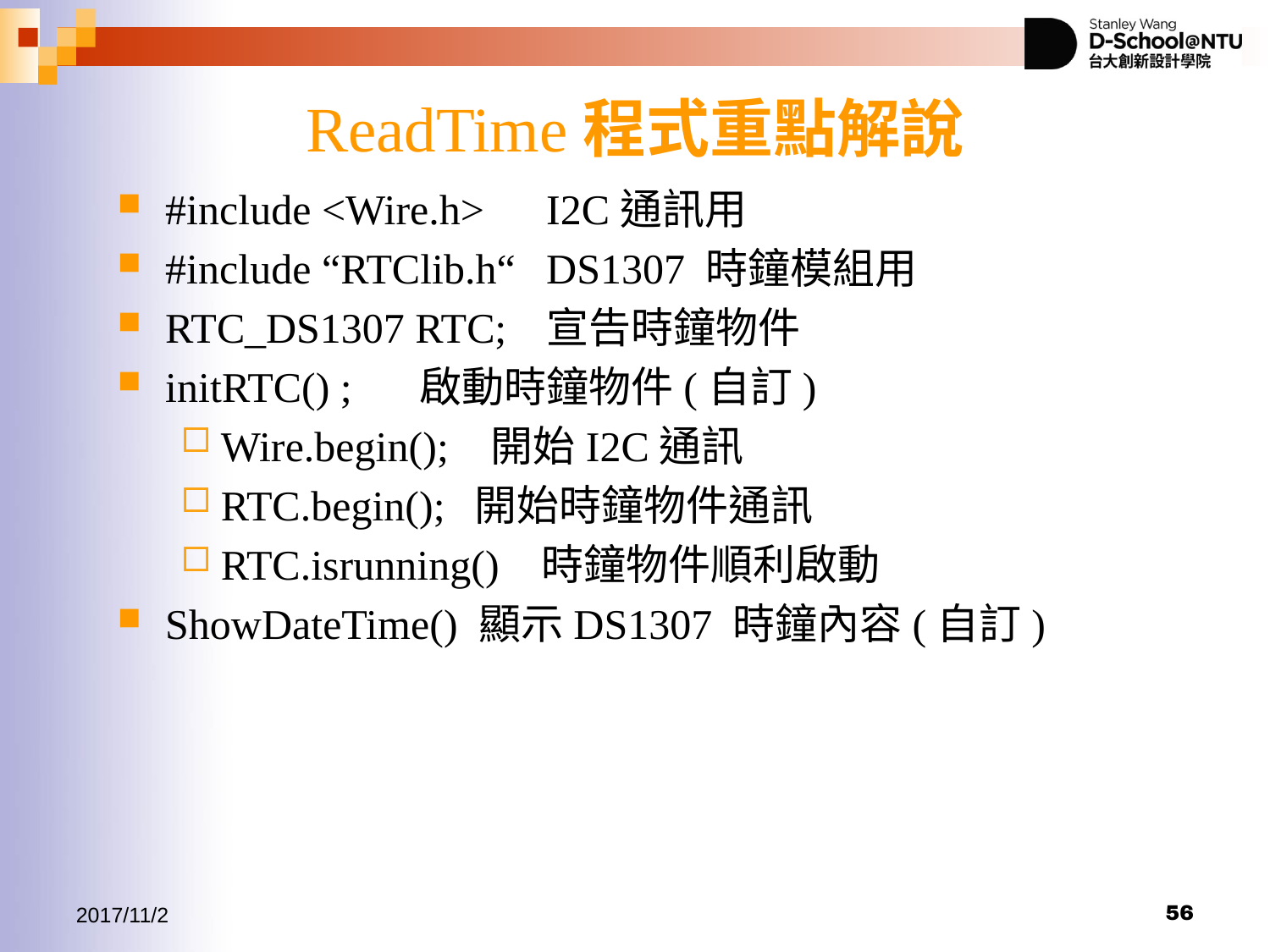

# ReadTime程式重點解說
#include <Wire.h>   	I2C通訊用
#include “RTClib.h“	DS1307 時鐘模組用
RTC_DS1307 RTC;	宣告時鐘物件
initRTC() ;	啟動時鐘物件(自訂)
Wire.begin();   開始I2C通訊
RTC.begin();	開始時鐘物件通訊
RTC.isrunning()   時鐘物件順利啟動
ShowDateTime() 顯示DS1307 時鐘內容(自訂)

2017/11/2
56